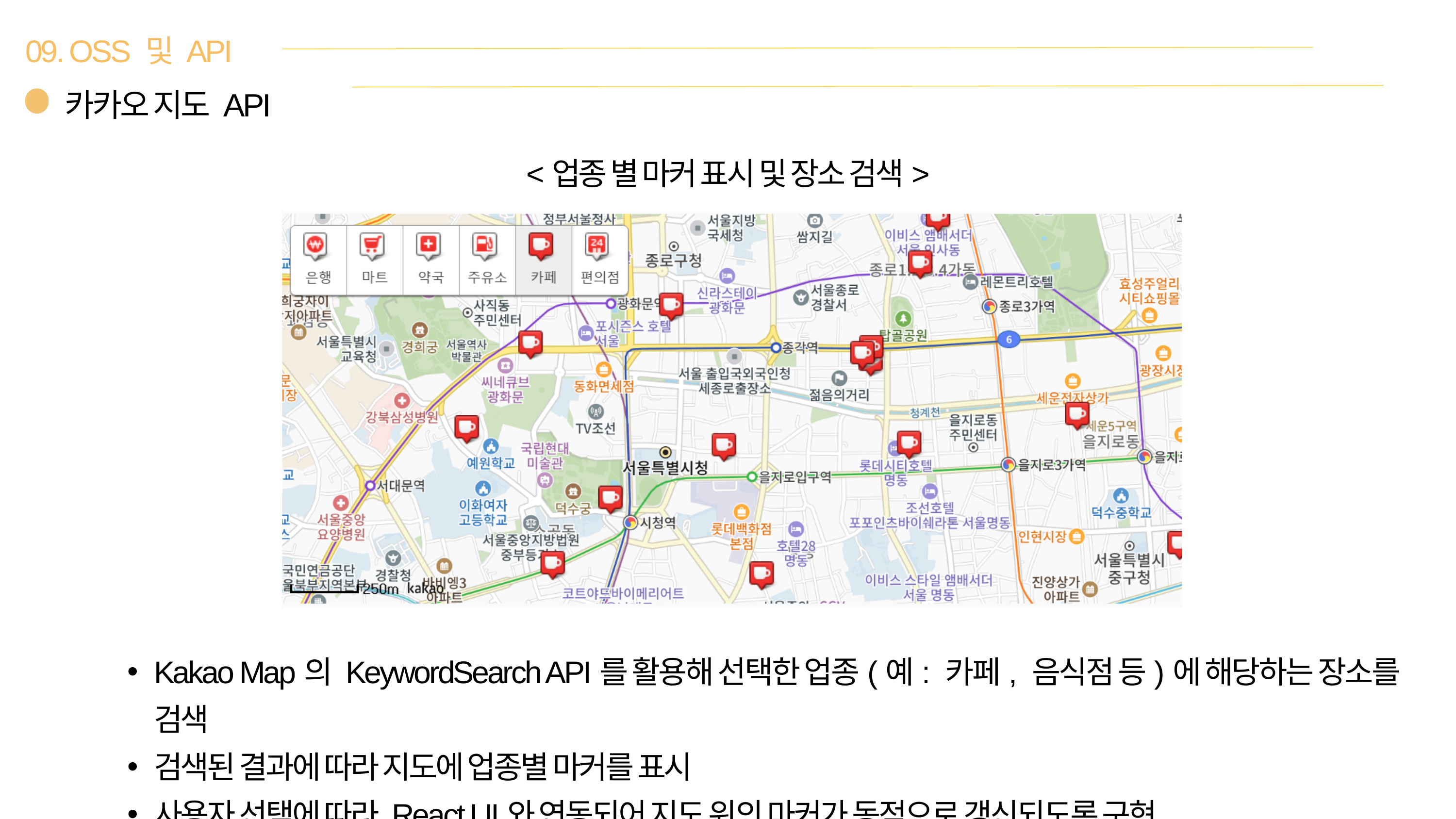

09. OSS 및 API

카카오 지도 API

<업종 별 마커 표시 및 장소 검색>

Kakao Map의 KeywordSearch API를 활용해 선택한 업종(예: 카페, 음식점 등)에 해당하는 장소를 검색
검색된 결과에 따라 지도에 업종별 마커를 표시
사용자 선택에 따라 React UI와 연동되어 지도 위의 마커가 동적으로 갱신되도록 구현